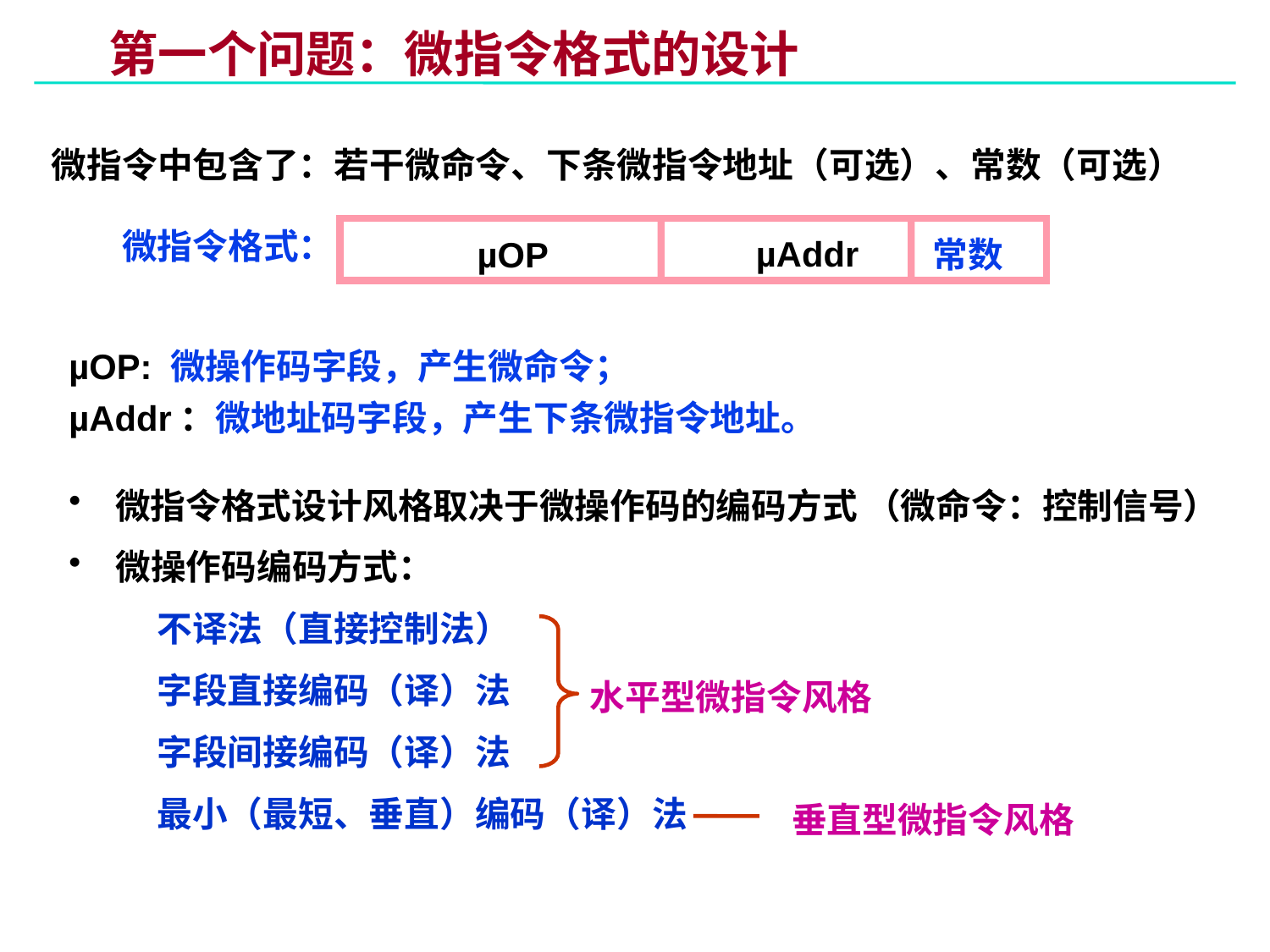

# 第一个问题：微指令格式的设计
微指令中包含了：若干微命令、下条微指令地址（可选）、常数（可选）

微指令格式：

       µAddr
 µOP
常数
µOP: 微操作码字段，产生微命令；
µAddr：微地址码字段，产生下条微指令地址。
 微指令格式设计风格取决于微操作码的编码方式 （微命令：控制信号）
 微操作码编码方式：
  不译法（直接控制法）
  字段直接编码（译）法
  字段间接编码（译）法
  最小（最短、垂直）编码（译）法

水平型微指令风格
垂直型微指令风格